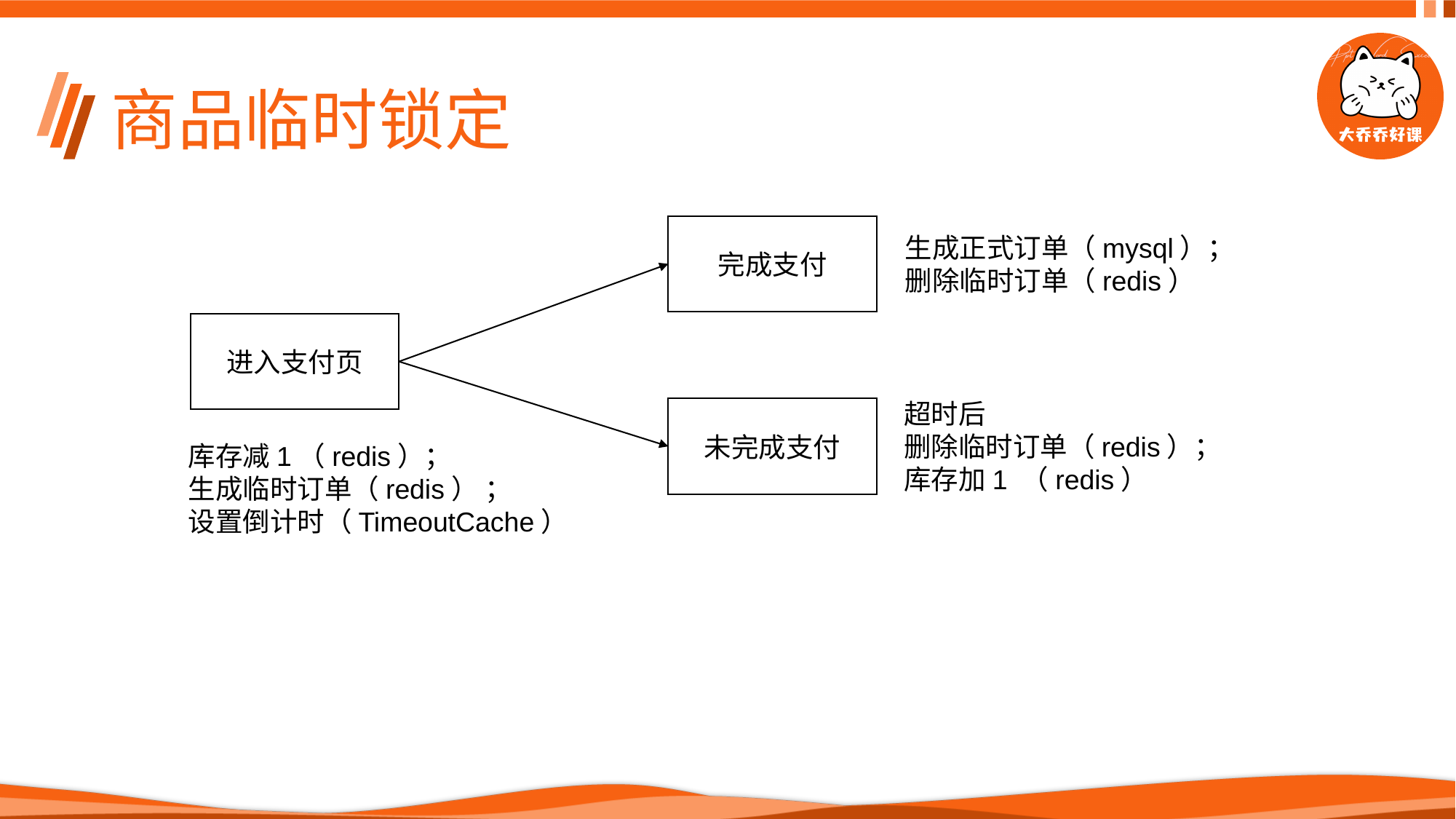

# 商品临时锁定
完成支付
生成正式订单（mysql）；
删除临时订单（redis）
进入支付页
超时后
删除临时订单（redis）；
库存加1 （redis）
未完成支付
库存减1（redis）；
生成临时订单（redis） ；
设置倒计时（TimeoutCache）